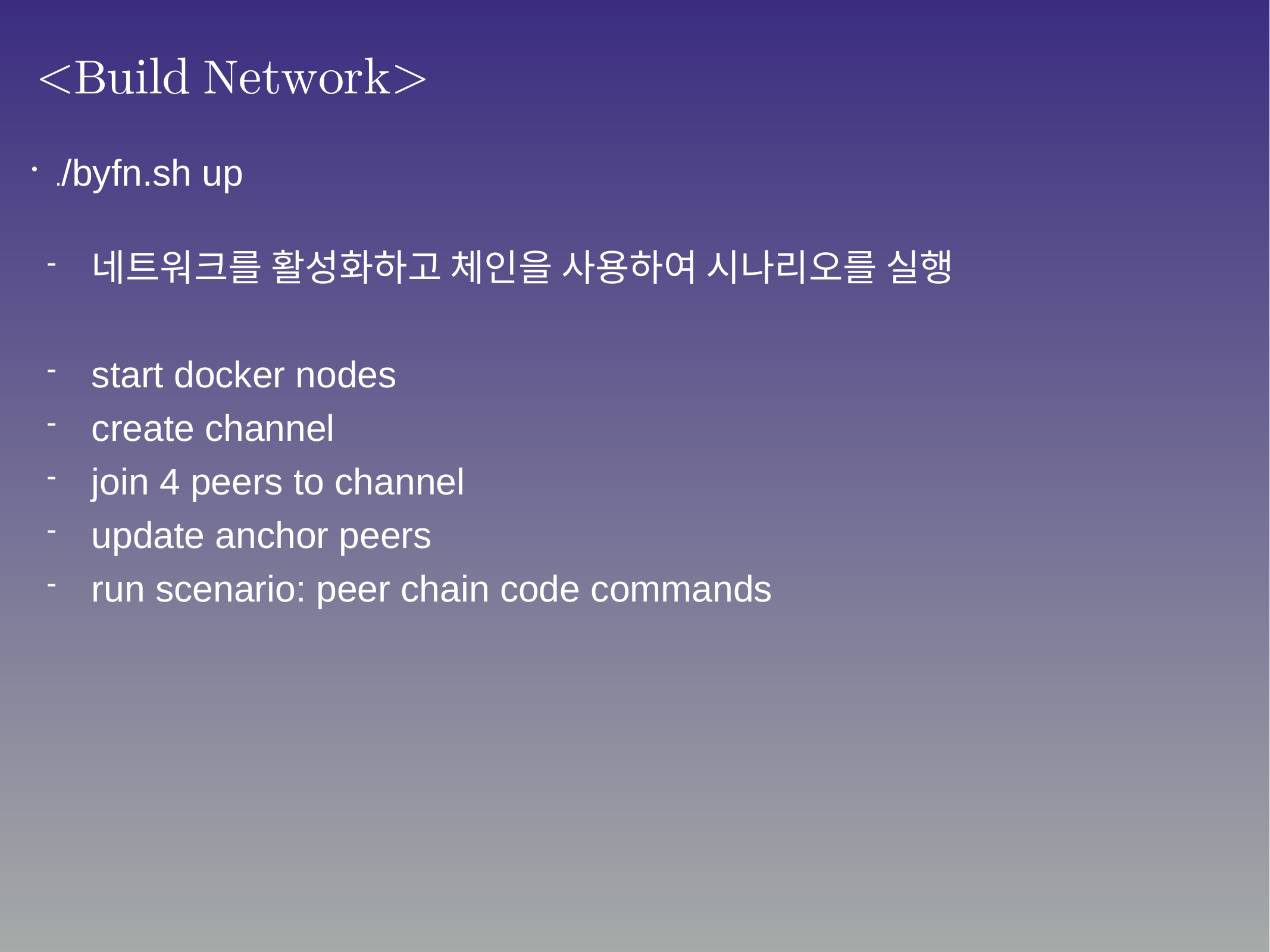

# <Build Network>
./byfn.sh up
네트워크를 활성화하고 체인을 사용하여 시나리오를 실행

start docker nodes
create channel
join 4 peers to channel
update anchor peers
run scenario: peer chain code commands